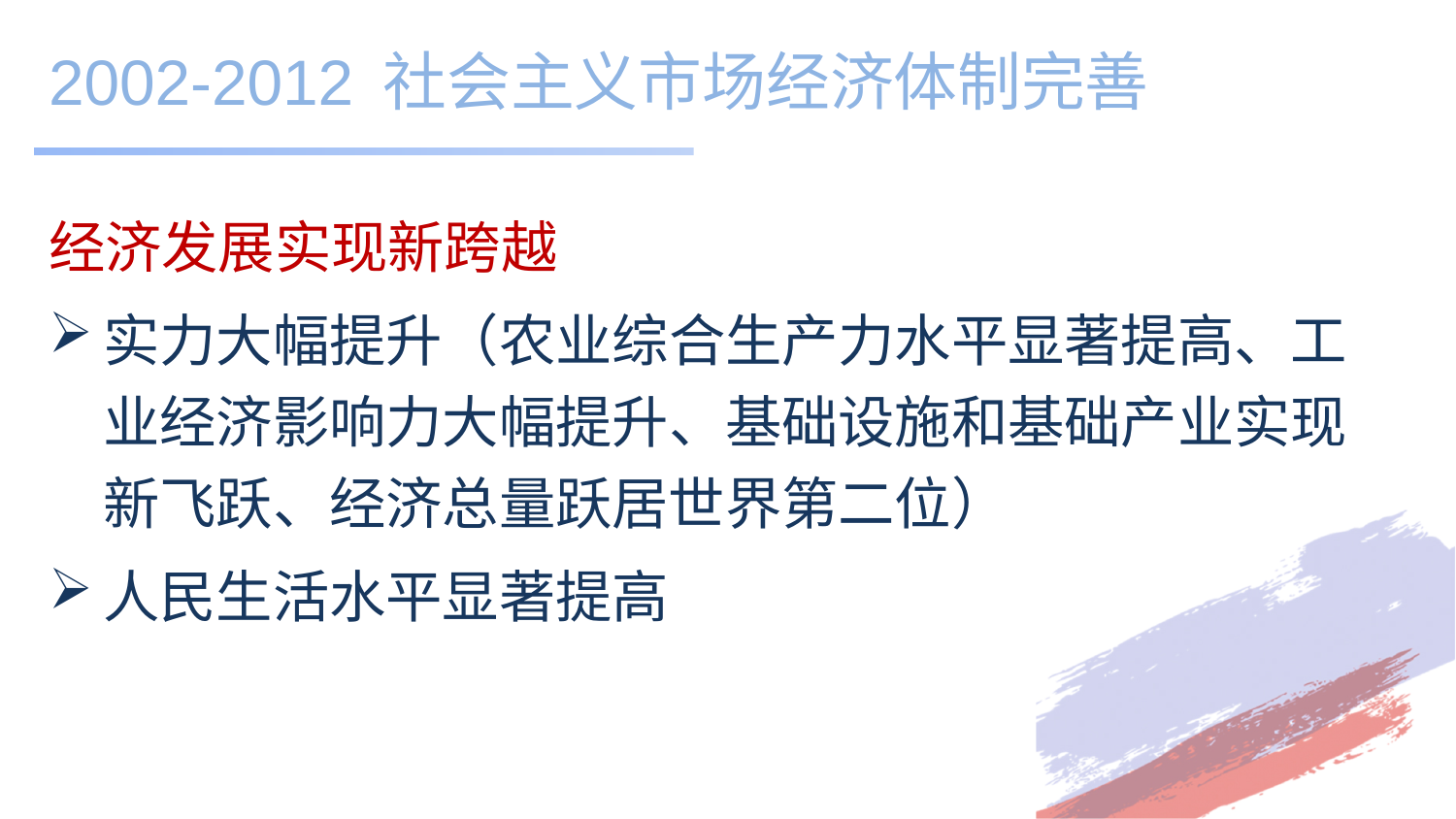

# 2002-2012 社会主义市场经济体制完善
经济发展实现新跨越
实力大幅提升（农业综合生产力水平显著提高、工业经济影响力大幅提升、基础设施和基础产业实现新飞跃、经济总量跃居世界第二位）
人民生活水平显著提高